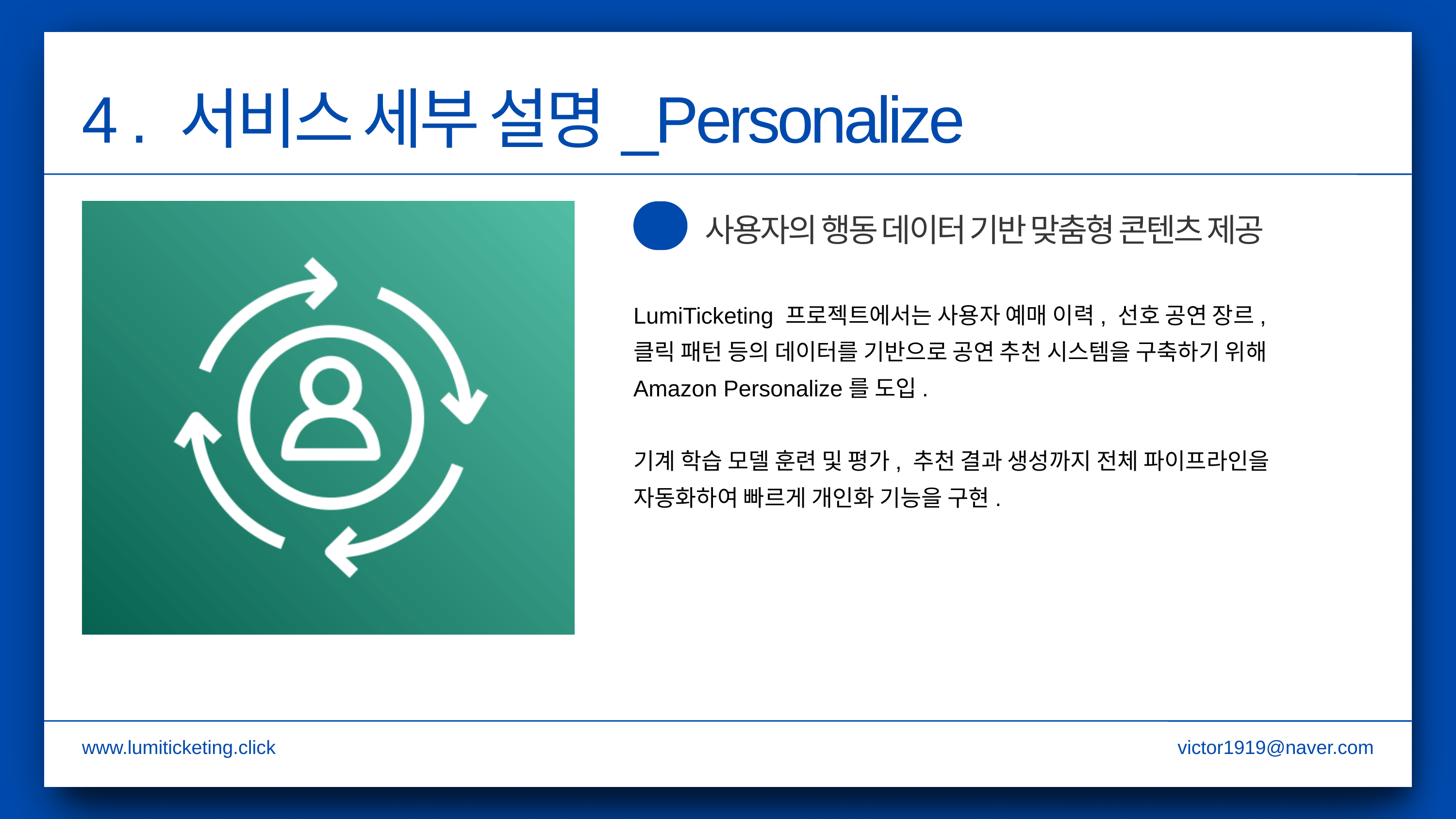

4 . 서비스 세부 설명_Personalize

사용자의 행동 데이터 기반 맞춤형 콘텐츠 제공
LumiTicketing 프로젝트에서는 사용자 예매 이력, 선호 공연 장르,
클릭 패턴 등의 데이터를 기반으로 공연 추천 시스템을 구축하기 위해
Amazon Personalize를 도입.

기계 학습 모델 훈련 및 평가, 추천 결과 생성까지 전체 파이프라인을
자동화하여 빠르게 개인화 기능을 구현.

www.lumiticketing.click
victor1919@naver.com